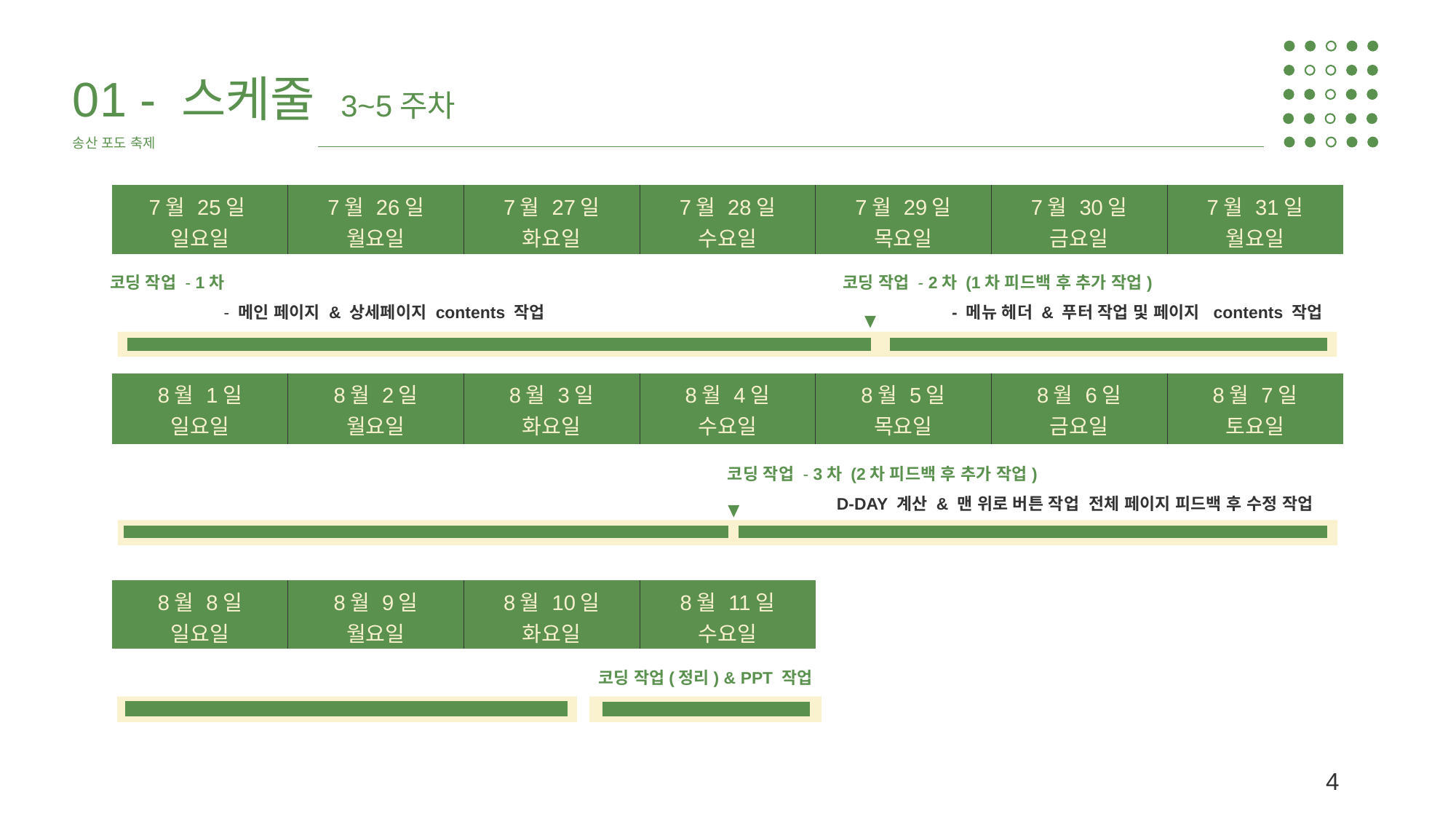

01 - 스케줄 3~5주차
송산 포도 축제

| 7월 25일 일요일 | 7월 26일 월요일 | 7월 27일 화요일 | 7월 28일 수요일 | 7월 29일 목요일 | 7월 30일 금요일 | 7월 31일 월요일 |
| --- | --- | --- | --- | --- | --- | --- |
|  |  |  |  |  |  |  |
| 8월 1일 일요일 | 8월 2일 월요일 | 8월 3일 화요일 | 8월 4일 수요일 | 8월 5일 목요일 | 8월 6일 금요일 | 8월 7일 토요일 |
|  |  |  |  |  |  |  |
| 8월 8일 일요일 | 8월 9일 월요일 | 8월 10일 화요일 | 8월 11일 수요일 |  |  |  |
|  |  |  |  |  |  |  |
코딩 작업 - 1차
	 - 메인 페이지 & 상세페이지 contents 작업
코딩 작업 - 2차 (1차 피드백 후 추가 작업)
	- 메뉴 헤더 & 푸터 작업 및 페이지  contents 작업

코딩 작업 - 3차 (2차 피드백 후 추가 작업)
	D-DAY 계산 & 맨 위로 버튼 작업  전체 페이지 피드백 후 수정 작업

코딩 작업(정리) & PPT 작업

4